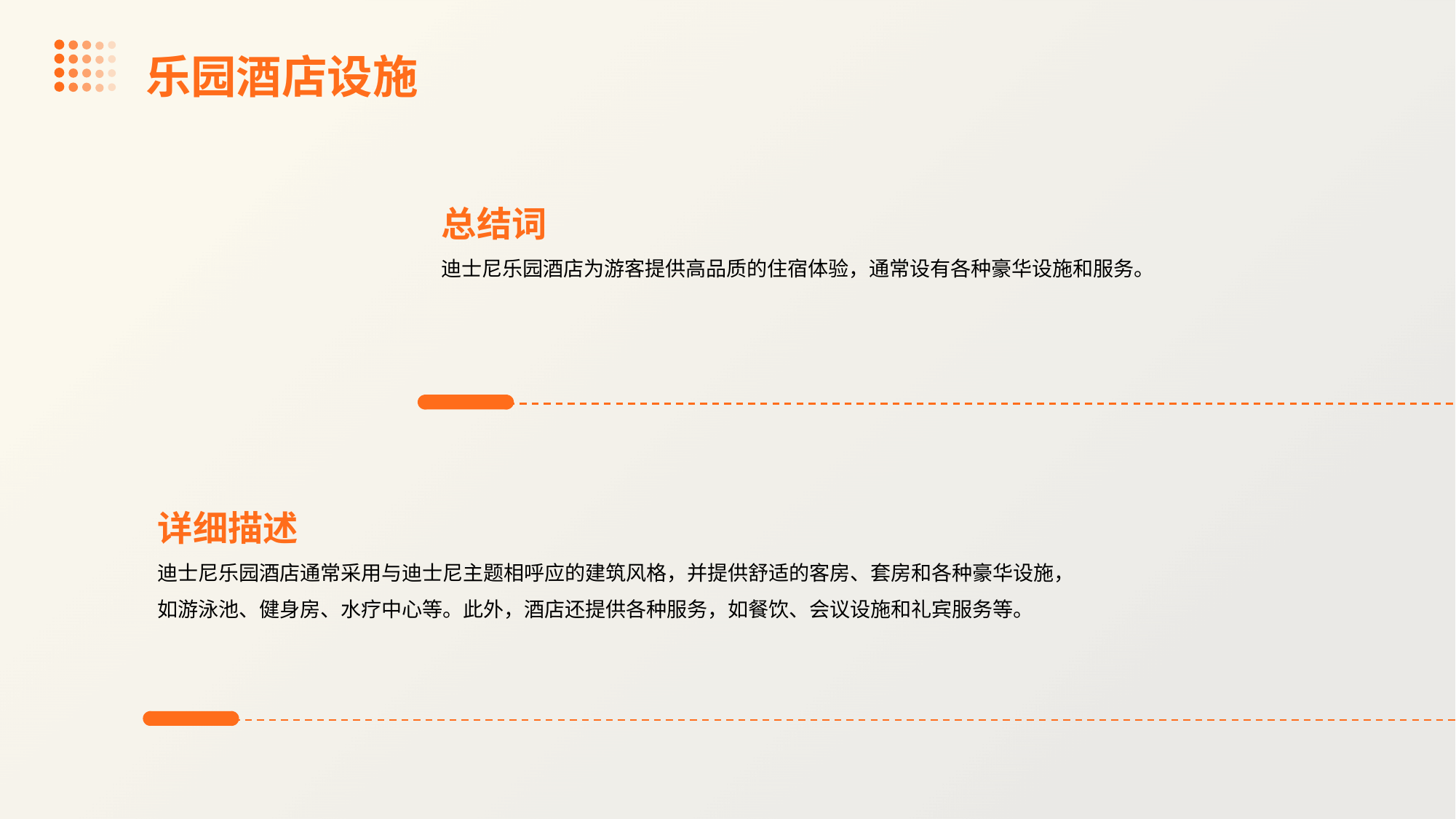

乐园酒店设施

总结词
迪士尼乐园酒店为游客提供高品质的住宿体验，通常设有各种豪华设施和服务。

详细描述
迪士尼乐园酒店通常采用与迪士尼主题相呼应的建筑风格，并提供舒适的客房、套房和各种豪华设施，如游泳池、健身房、水疗中心等。此外，酒店还提供各种服务，如餐饮、会议设施和礼宾服务等。